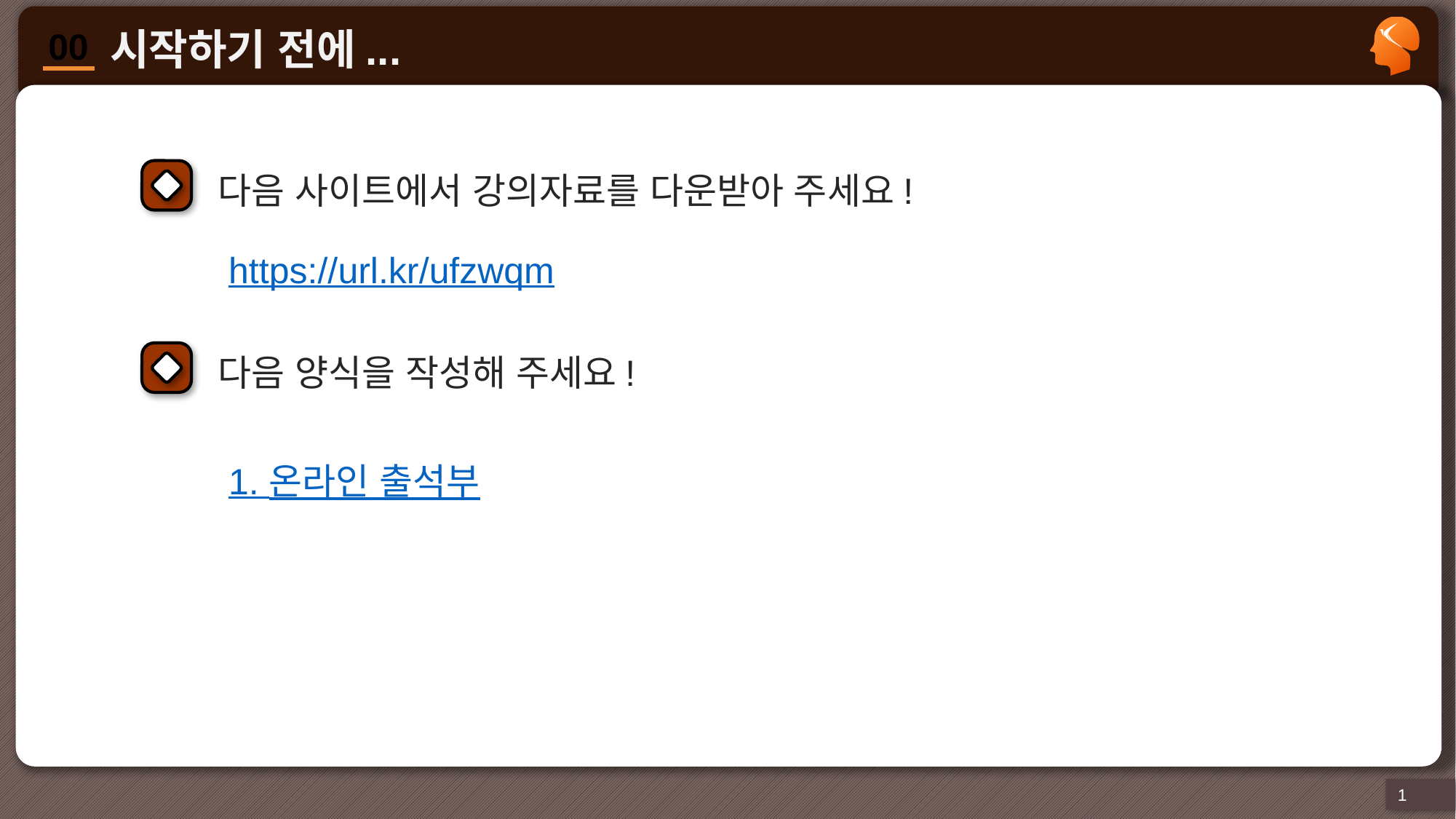

다음 사이트에서 강의자료를 다운받아 주세요!

https://url.kr/ufzwqm
다음 양식을 작성해 주세요!

1. 온라인 출석부
1
1